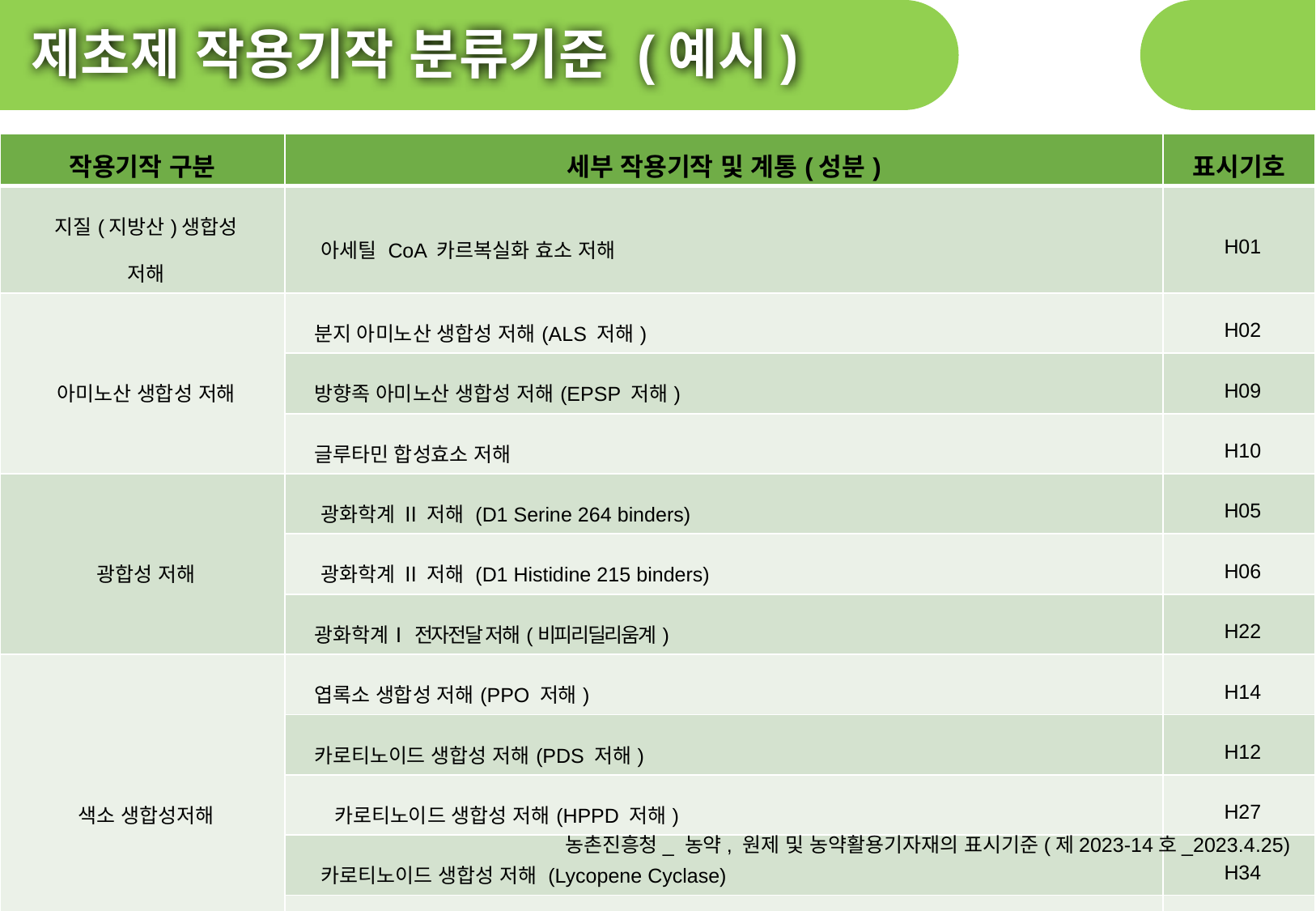

제초제 작용기작 분류기준 (예시)
| 작용기작 구분 | 세부 작용기작 및 계통(성분) | 표시기호 |
| --- | --- | --- |
| 지질(지방산)생합성 저해 | 아세틸 CoA 카르복실화 효소 저해 | H01 |
| 아미노산 생합성 저해 | 분지 아미노산 생합성 저해(ALS 저해) | H02 |
|  | 방향족 아미노산 생합성 저해(EPSP 저해) | H09 |
|  | 글루타민 합성효소 저해 | H10 |
| 광합성 저해 | 광화학계 Ⅱ 저해 (D1 Serine 264 binders) | H05 |
|  | 광화학계 Ⅱ 저해 (D1 Histidine 215 binders) | H06 |
|  | 광화학계Ⅰ 전자전달 저해(비피리딜리움계) | H22 |
| 색소 생합성저해 | 엽록소 생합성 저해(PPO 저해) | H14 |
|  | 카로티노이드 생합성 저해(PDS 저해) | H12 |
|  | 카로티노이드 생합성 저해(HPPD 저해) | H27 |
|  | 카로티노이드 생합성 저해 (Lycopene Cyclase) | H34 |
|  | DXP(Deoxy-D-Xylulose Phosphate Synthase) 저해 | H13 |
| 엽산 생합성 저해 | 엽산 생합성 저해(아슐람) | H18 |
농촌진흥청_ 농약, 원제 및 농약활용기자재의 표시기준(제2023-14호_2023.4.25)
22